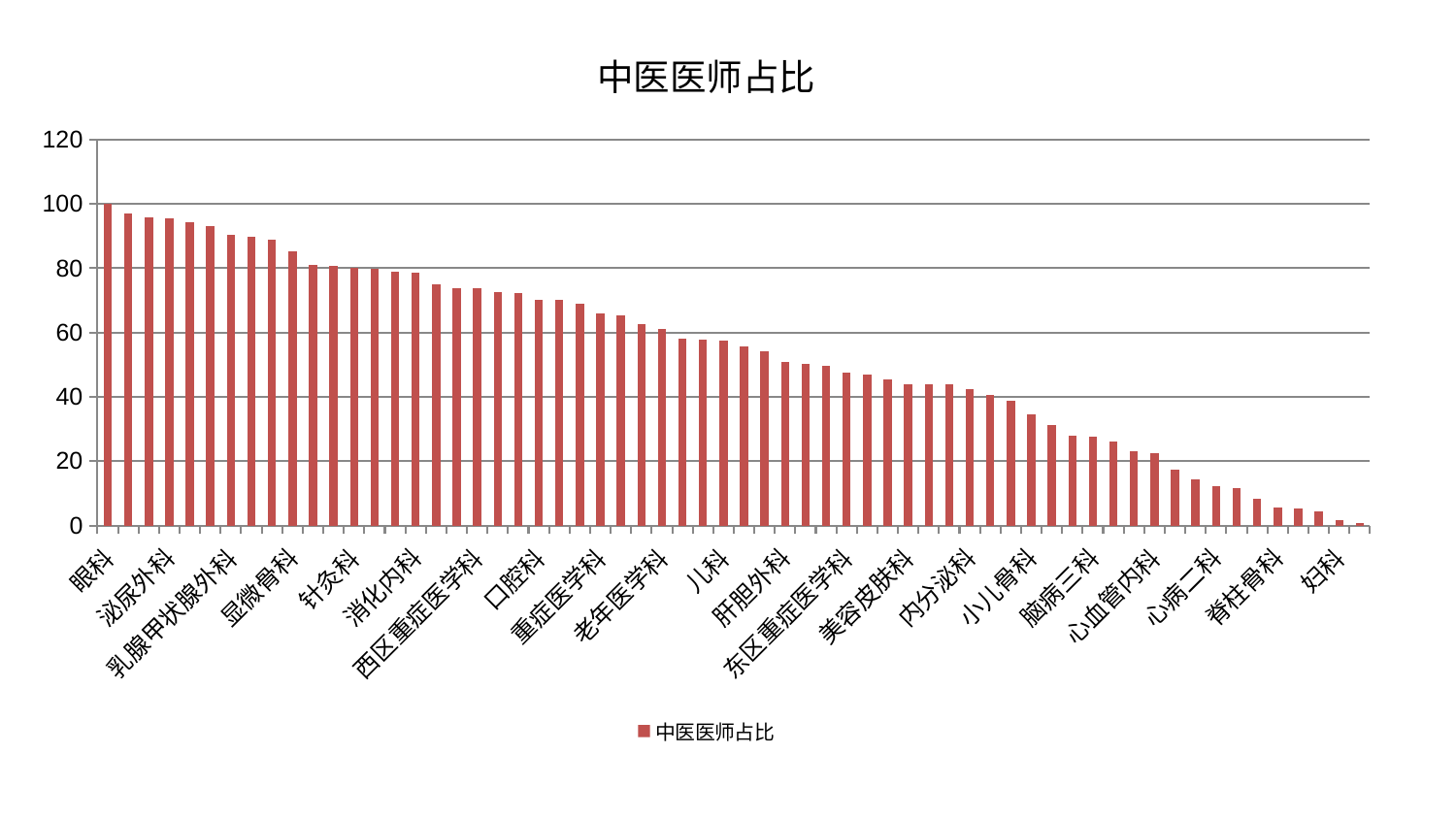

### Chart: 中医医师占比

| Category | 中医医师占比 |
|---|---|
| 眼科 | 100.0 |
| 小儿推拿科 | 97.13585005262053 |
| 脑病一科 | 95.82091492268387 |
| 泌尿外科 | 95.50998226736206 |
| 中医外治中心 | 94.2328583994345 |
| 神经内科 | 93.19917537950741 |
| 乳腺甲状腺外科 | 90.32366554294505 |
| 中医经典科 | 89.82123132523436 |
| 血液科 | 88.90590055401134 |
| 显微骨科 | 85.20513116349179 |
| 微创骨科 | 80.9938097862374 |
| 妇二科 | 80.7137417297483 |
| 针灸科 | 80.12901832964549 |
| 脾胃科消化科合并 | 79.71049696091907 |
| 胸外科 | 78.81573760515239 |
| 消化内科 | 78.69317609295199 |
| 骨科 | 75.04068475635205 |
| 综合内科 | 73.92296155099947 |
| 西区重症医学科 | 73.87828913413877 |
| 普通外科 | 72.46480658427288 |
| 皮肤科 | 72.31177495207523 |
| 口腔科 | 70.26976872167538 |
| 周围血管科 | 70.1077545947528 |
| 耳鼻喉科 | 68.84294354993679 |
| 重症医学科 | 66.04410451323824 |
| 脑病二科 | 65.46722387125567 |
| 推拿科 | 62.656067068736256 |
| 老年医学科 | 61.14927003746103 |
| 肾病科 | 58.13682384697085 |
| 创伤骨科 | 57.67252195665887 |
| 儿科 | 57.447131907893635 |
| 肾脏内科 | 55.71091735902402 |
| 肝病科 | 54.30681370364327 |
| 肝胆外科 | 50.75912560800771 |
| 神经外科 | 50.23896201899463 |
| 心病四科 | 49.52515312638754 |
| 东区重症医学科 | 47.573522559535974 |
| 妇科妇二科合并 | 47.06955961766953 |
| 身心医学科 | 45.43664295692207 |
| 美容皮肤科 | 43.93144863158284 |
| 脾胃病科 | 43.91859012284244 |
| 康复科 | 43.75955365848863 |
| 内分泌科 | 42.33028036387744 |
| 关节骨科 | 40.4416280725931 |
| 东区肾病科 | 38.671126485574305 |
| 小儿骨科 | 34.64665582837149 |
| 男科 | 31.10890855098679 |
| 风湿病科 | 27.88562459542958 |
| 脑病三科 | 27.63229189263094 |
| 心病三科 | 26.202298773887822 |
| 肛肠科 | 23.016519219667455 |
| 心血管内科 | 22.407674186011775 |
| 医院 | 17.271181144415014 |
| 产科 | 14.280571747277603 |
| 心病二科 | 12.157188753653537 |
| 呼吸内科 | 11.757110226592753 |
| 运动损伤骨科 | 8.162784107136341 |
| 脊柱骨科 | 5.518215531111293 |
| 治未病中心 | 5.178206256137315 |
| 心病一科 | 4.249488557561019 |
| 妇科 | 1.7327117824233242 |
| 肿瘤内科 | 0.8492342651533221 |
257